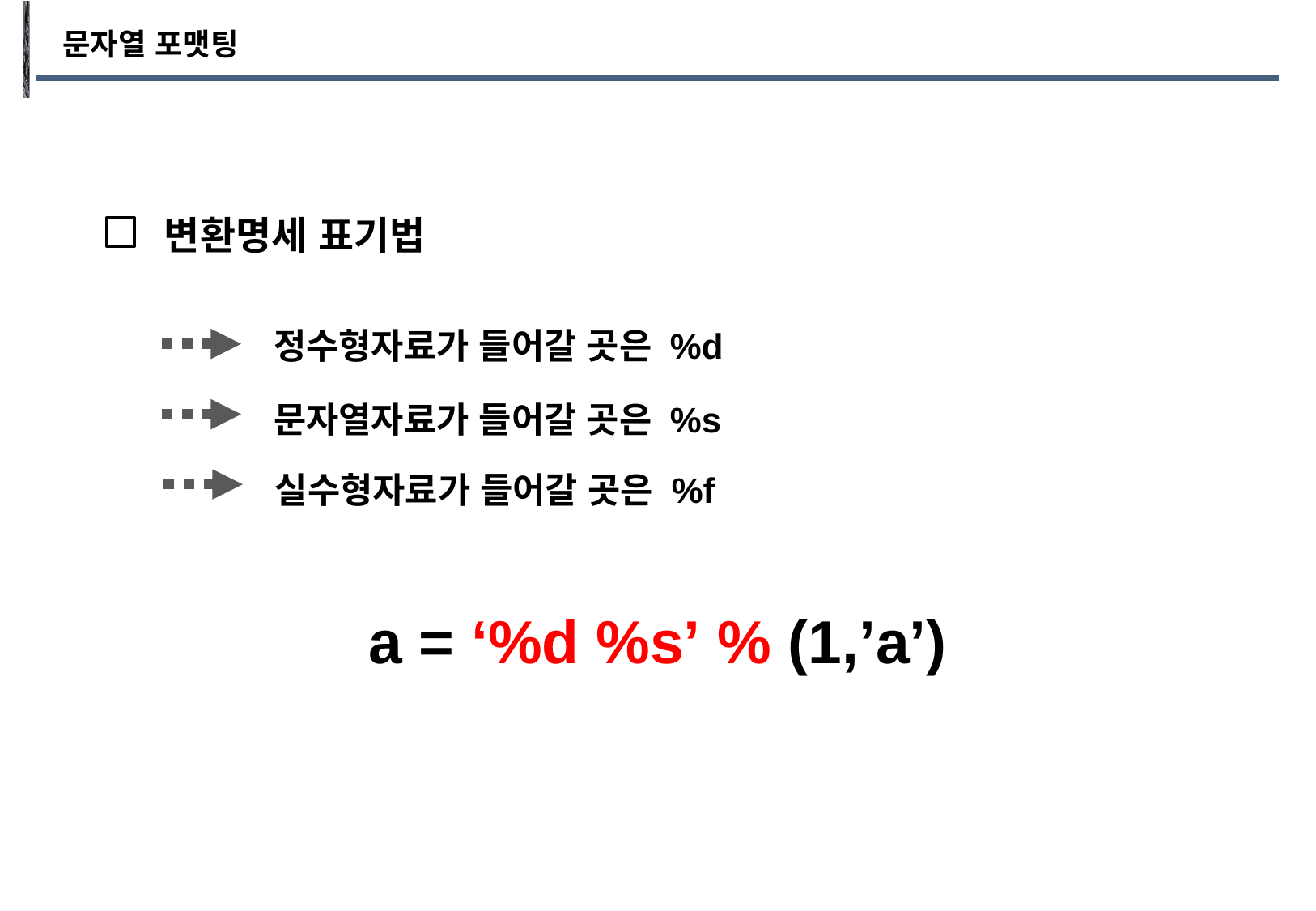

문자열 포맷팅

변환명세 표기법

정수형자료가 들어갈 곳은 %d
문자열자료가 들어갈 곳은 %s
실수형자료가 들어갈 곳은 %f
a = ‘%d %s’ % (1,’a’)